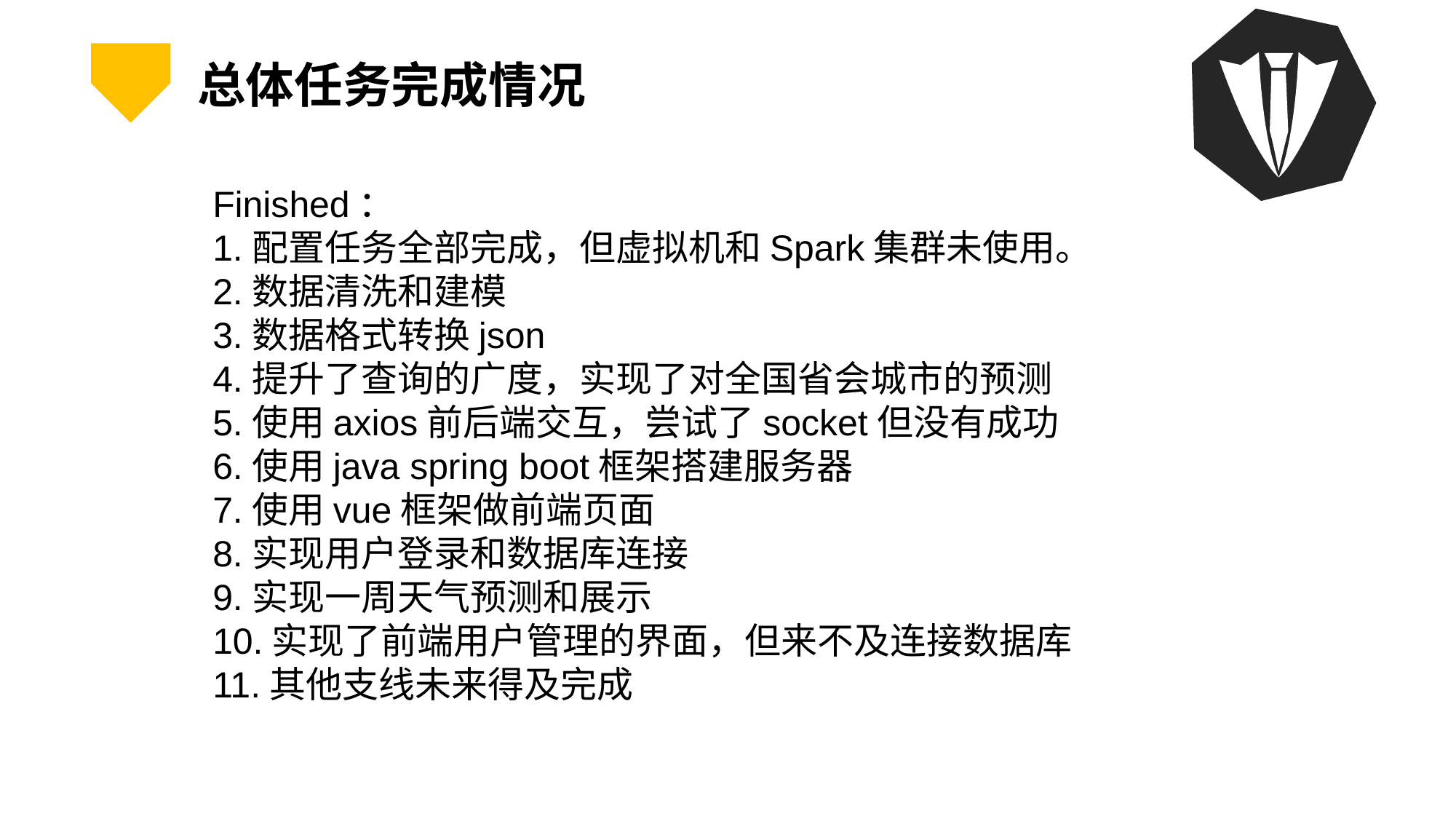

总体任务完成情况
Finished：
1.配置任务全部完成，但虚拟机和Spark集群未使用。
2.数据清洗和建模
3.数据格式转换json
4.提升了查询的广度，实现了对全国省会城市的预测
5.使用axios前后端交互，尝试了socket但没有成功
6.使用java spring boot框架搭建服务器
7.使用vue框架做前端页面
8.实现用户登录和数据库连接
9.实现一周天气预测和展示
10.实现了前端用户管理的界面，但来不及连接数据库
11.其他支线未来得及完成